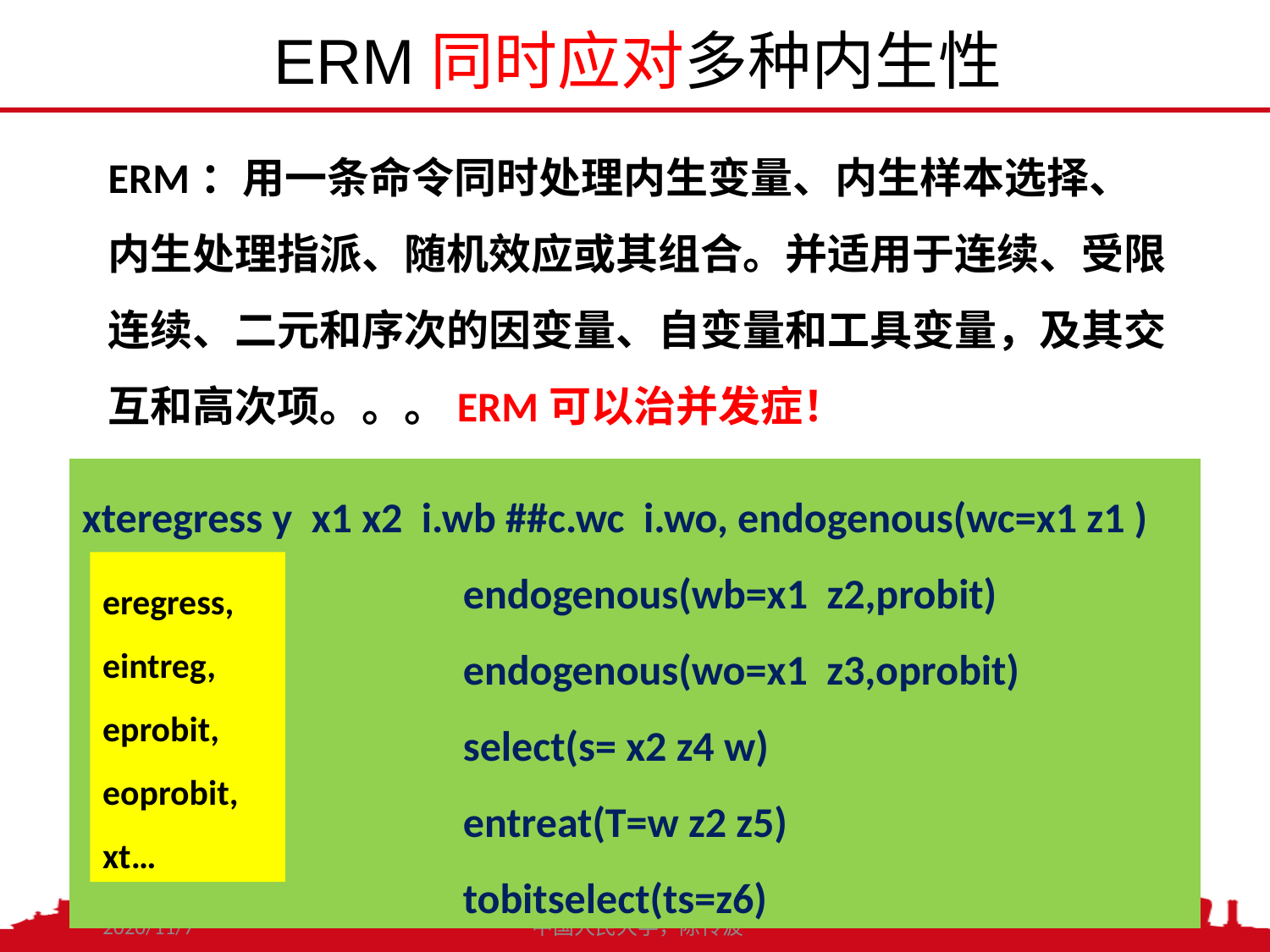

ERM同时应对多种内生性
ERM：用一条命令同时处理内生变量、内生样本选择、内生处理指派、随机效应或其组合。并适用于连续、受限连续、二元和序次的因变量、自变量和工具变量，及其交互和高次项。。。ERM可以治并发症！
xteregress y  x1 x2  i.wb ##c.wc  i.wo, endogenous(wc=x1 z1 )
			endogenous(wb=x1  z2,probit)
			endogenous(wo=x1  z3,oprobit)
 			select(s= x2 z4 w)
			entreat(T=w z2 z5)
			tobitselect(ts=z6)

eregress, eintreg,
eprobit, eoprobit,
xt…
2020/11/7
中国人民大学，陈传波